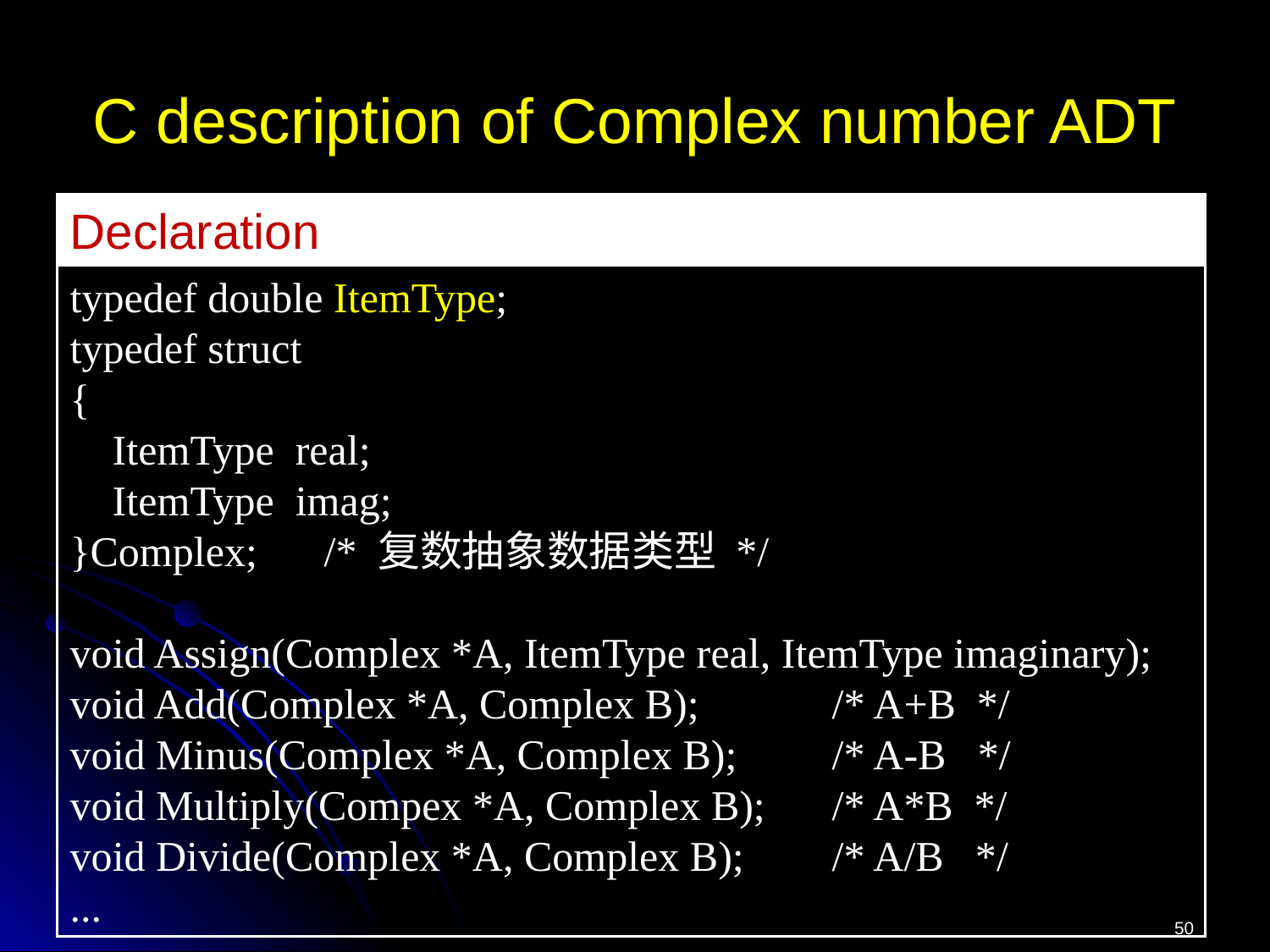

# C description of Complex number ADT
Declaration
typedef double ItemType;
typedef struct
{
    ItemType  real;
    ItemType  imag;
}Complex;	/* 复数抽象数据类型 */

void Assign(Complex *A, ItemType real, ItemType imaginary); void Add(Complex *A, Complex B);		/* A+B  */
void Minus(Complex *A, Complex B);	/* A-B   */
void Multiply(Compex *A, Complex B);	/* A*B  */
void Divide(Complex *A, Complex B);	/* A/B   */
...

50